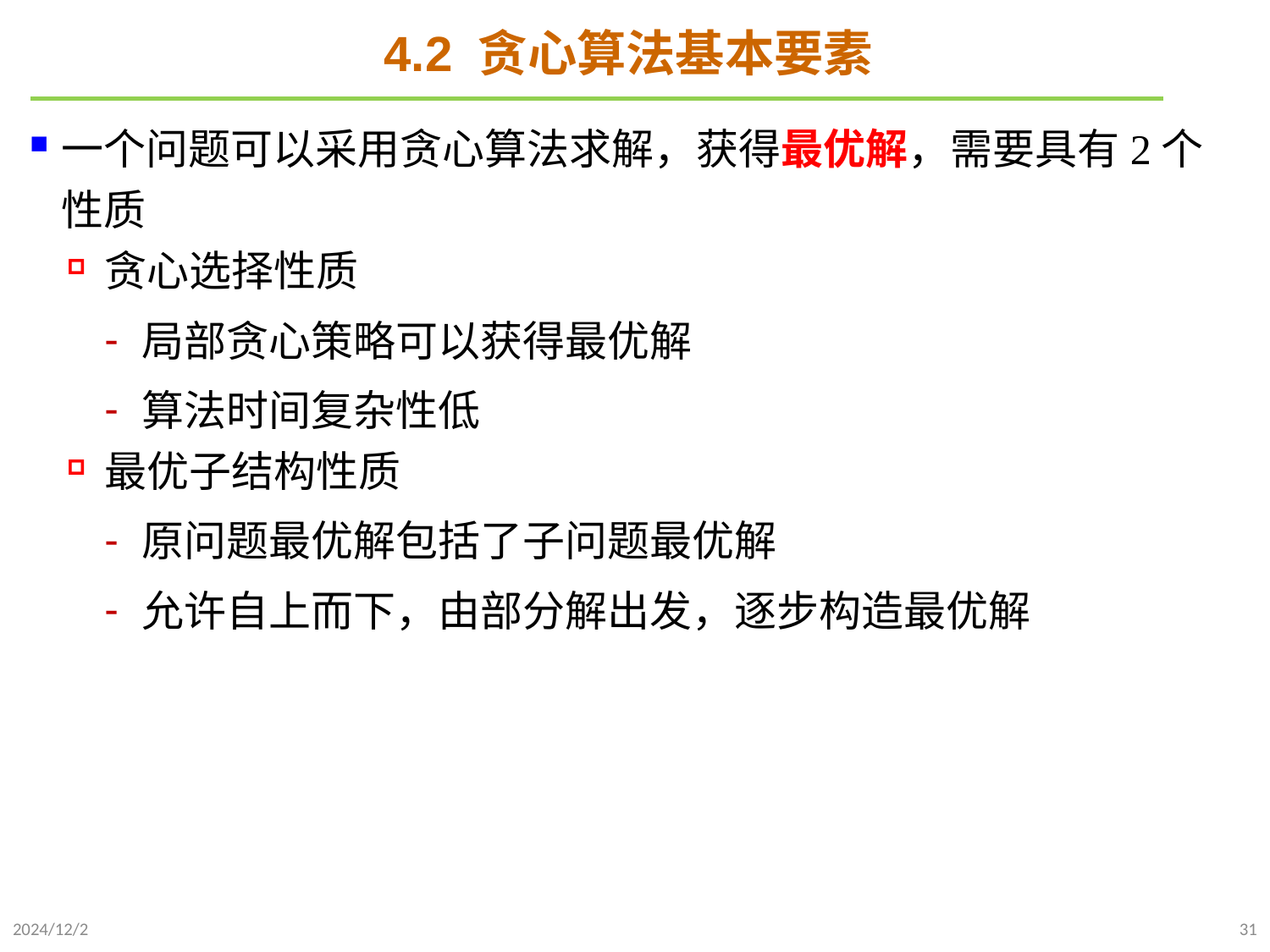

# 4.2 贪心算法基本要素
一个问题可以采用贪心算法求解，获得最优解，需要具有2个性质
贪心选择性质
局部贪心策略可以获得最优解
算法时间复杂性低
最优子结构性质
原问题最优解包括了子问题最优解
允许自上而下，由部分解出发，逐步构造最优解

2024/12/2
31